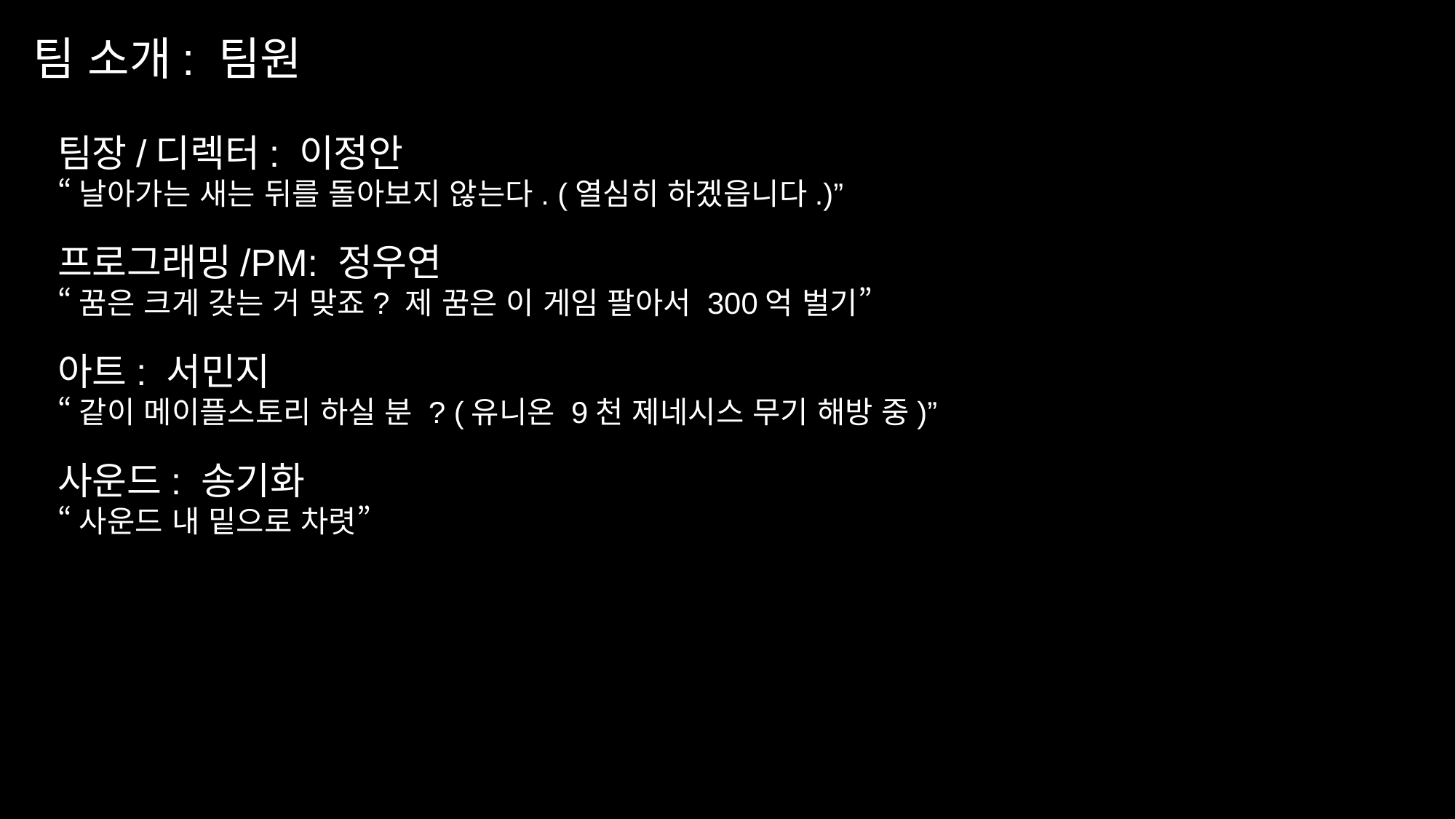

팀 소개: 팀원
팀장/디렉터: 이정안
“날아가는 새는 뒤를 돌아보지 않는다. (열심히 하겠읍니다.)”

프로그래밍/PM: 정우연
“꿈은 크게 갖는 거 맞죠? 제 꿈은 이 게임 팔아서 300억 벌기”

아트: 서민지
“같이 메이플스토리 하실 분 ? (유니온 9천 제네시스 무기 해방 중)”

사운드: 송기화
“사운드 내 밑으로 차렷”